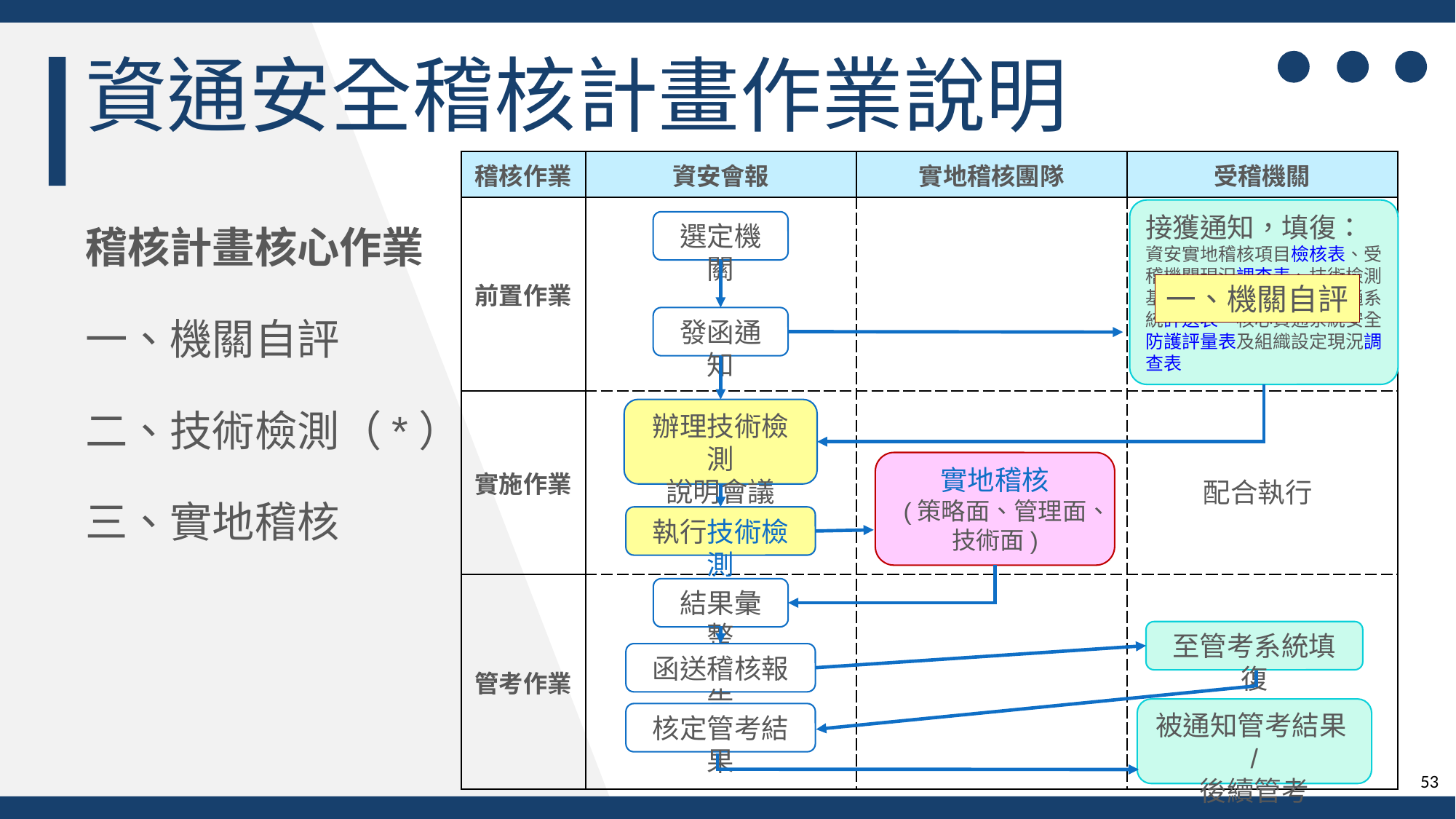

資通安全稽核計畫作業說明
| 稽核作業 | 資安會報 | 實地稽核團隊 | 受稽機關 |
| --- | --- | --- | --- |
| 前置作業 |  |  |  |
| 實施作業 |  |  |  |
| 管考作業 |  |  |  |
稽核計畫核心作業
一、機關自評
二、技術檢測（*）
三、實地稽核
接獲通知，填復：
資安實地稽核項目檢核表、受稽機關現況調查表、技術檢測基本資料調查表、核心資通系統評選表、核心資通系統安全防護評量表及組織設定現況調查表
選定機關
一、機關自評
發函通知
辦理技術檢測
說明會議
實地稽核
(策略面、管理面、
技術面)
配合執行
執行技術檢測
結果彙整
至管考系統填復
函送稽核報告
被通知管考結果/
後續管考
核定管考結果